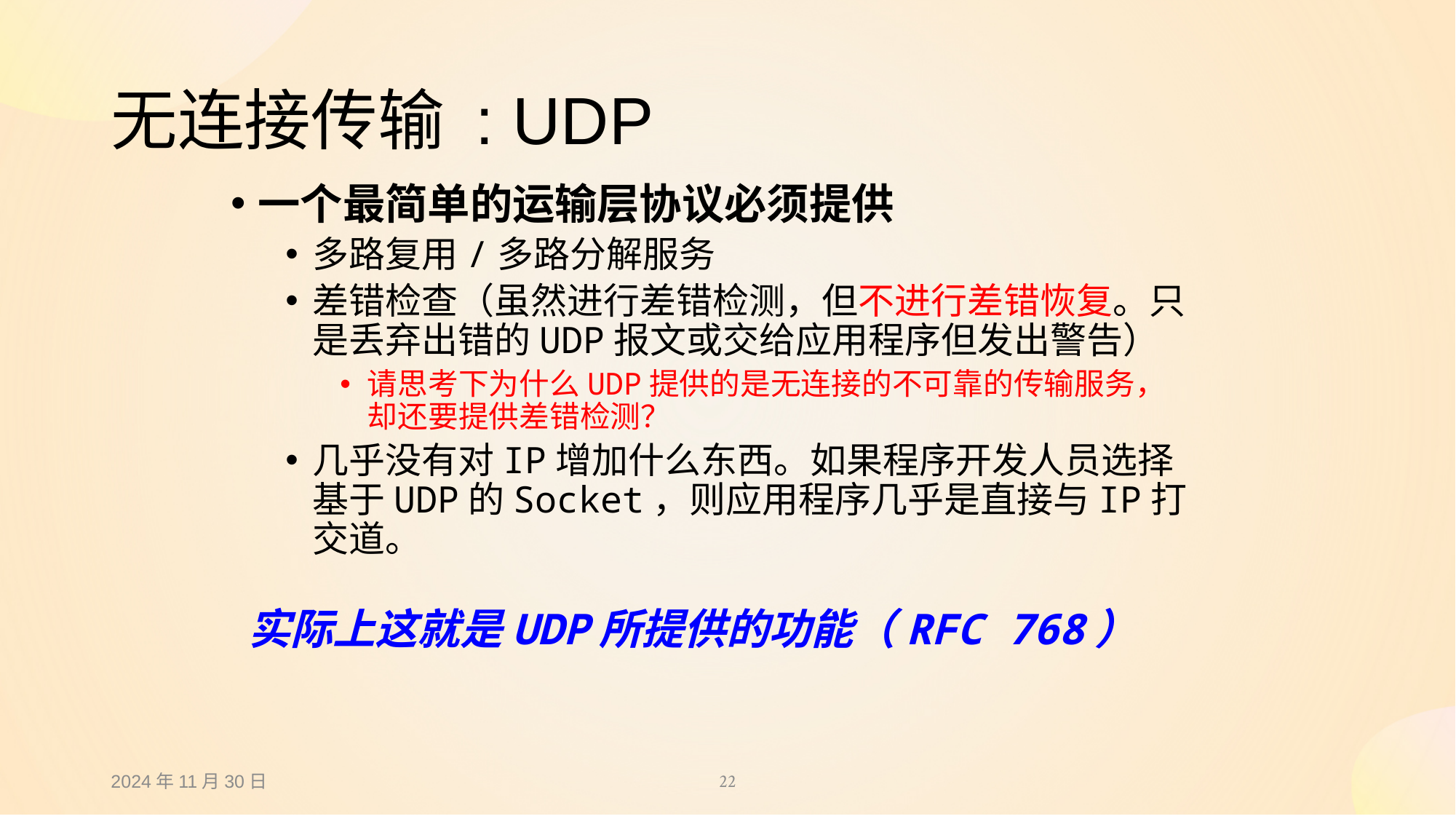

# 无连接传输 : UDP
一个最简单的运输层协议必须提供
多路复用/多路分解服务
差错检查（虽然进行差错检测，但不进行差错恢复。只是丢弃出错的UDP报文或交给应用程序但发出警告）
请思考下为什么UDP提供的是无连接的不可靠的传输服务，却还要提供差错检测？
几乎没有对IP增加什么东西。如果程序开发人员选择基于UDP的Socket，则应用程序几乎是直接与IP打交道。
实际上这就是UDP所提供的功能（RFC 768）
2024年11月30日
22